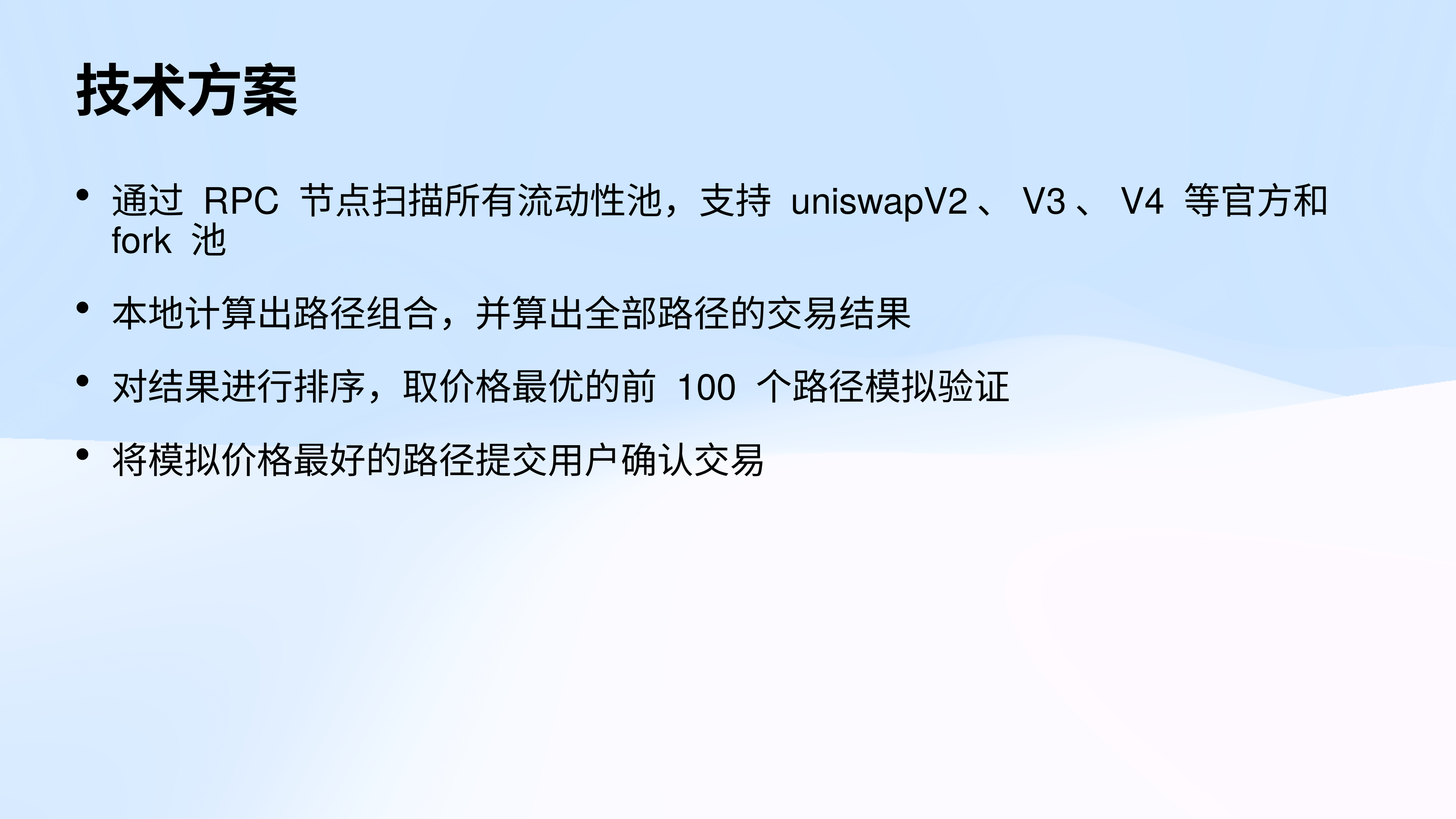

# 技术方案
通过 RPC 节点扫描所有流动性池，支持 uniswapV2、V3、V4 等官方和 fork 池
本地计算出路径组合，并算出全部路径的交易结果
对结果进行排序，取价格最优的前 100 个路径模拟验证
将模拟价格最好的路径提交用户确认交易